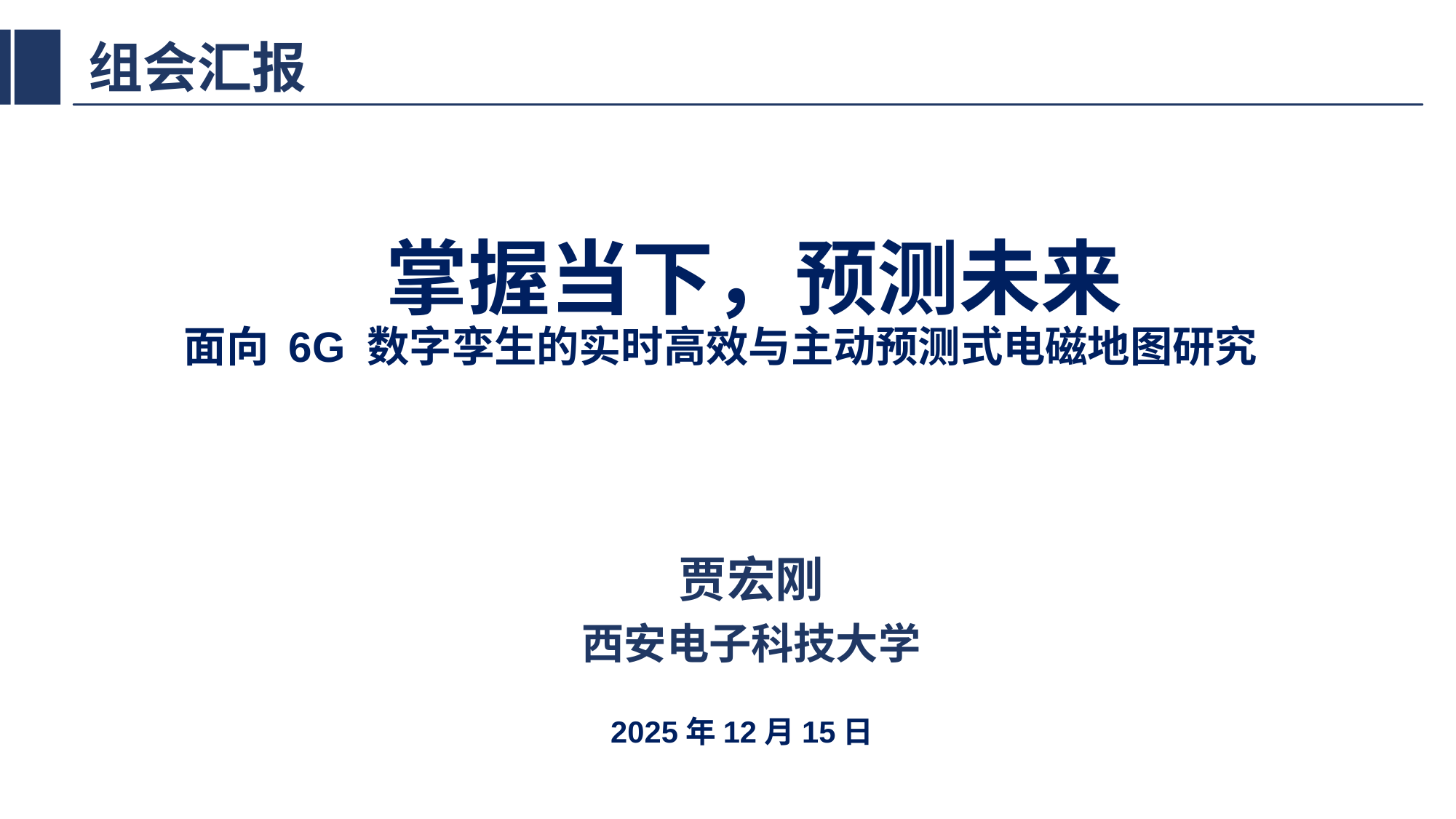

组会汇报
掌握当下，预测未来
面向 6G 数字孪生的实时高效与主动预测式电磁地图研究
| 贾宏刚 |
| --- |
| 西安电子科技大学 |
2025年12月15日